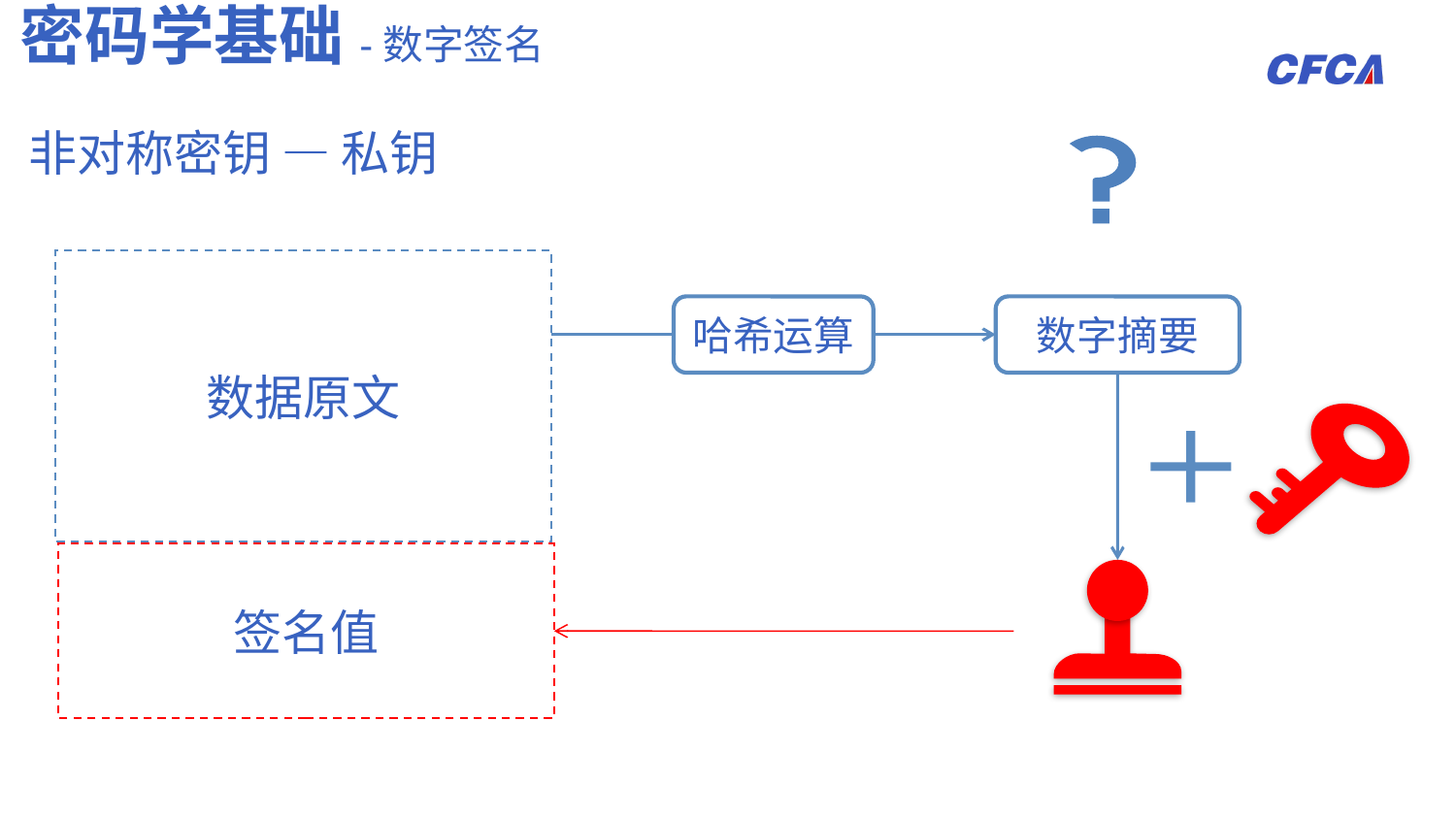

密码学基础-数字签名
非对称密钥 — 私钥

数据原文

哈希运算
数字摘要

签名值